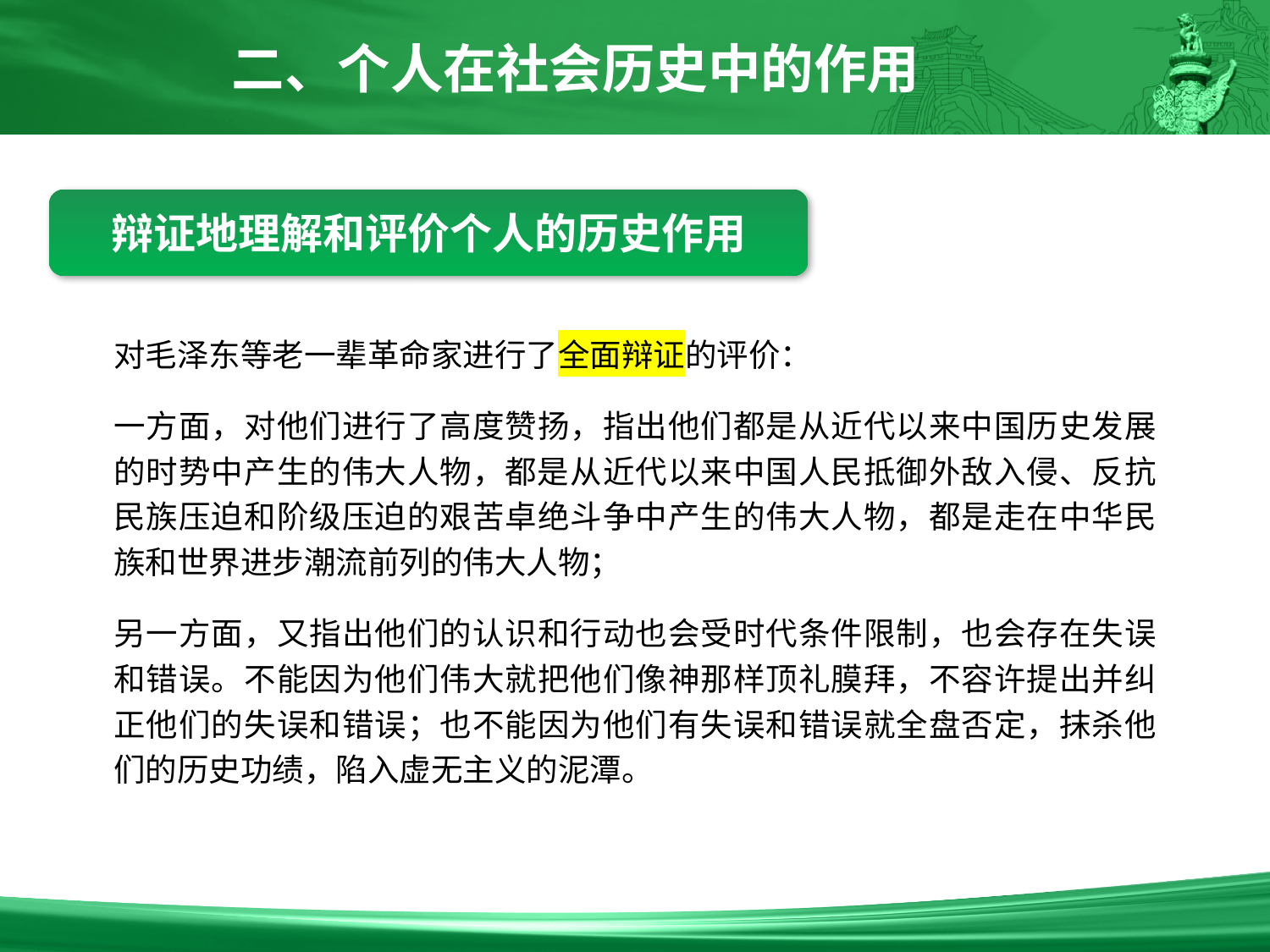

二、个人在社会历史中的作用
辩证地理解和评价个人的历史作用
对毛泽东等老一辈革命家进行了全面辩证的评价：
一方面，对他们进行了高度赞扬，指出他们都是从近代以来中国历史发展的时势中产生的伟大人物，都是从近代以来中国人民抵御外敌入侵、反抗民族压迫和阶级压迫的艰苦卓绝斗争中产生的伟大人物，都是走在中华民族和世界进步潮流前列的伟大人物；
另一方面，又指出他们的认识和行动也会受时代条件限制，也会存在失误和错误。不能因为他们伟大就把他们像神那样顶礼膜拜，不容许提出并纠正他们的失误和错误；也不能因为他们有失误和错误就全盘否定，抹杀他们的历史功绩，陷入虚无主义的泥潭。